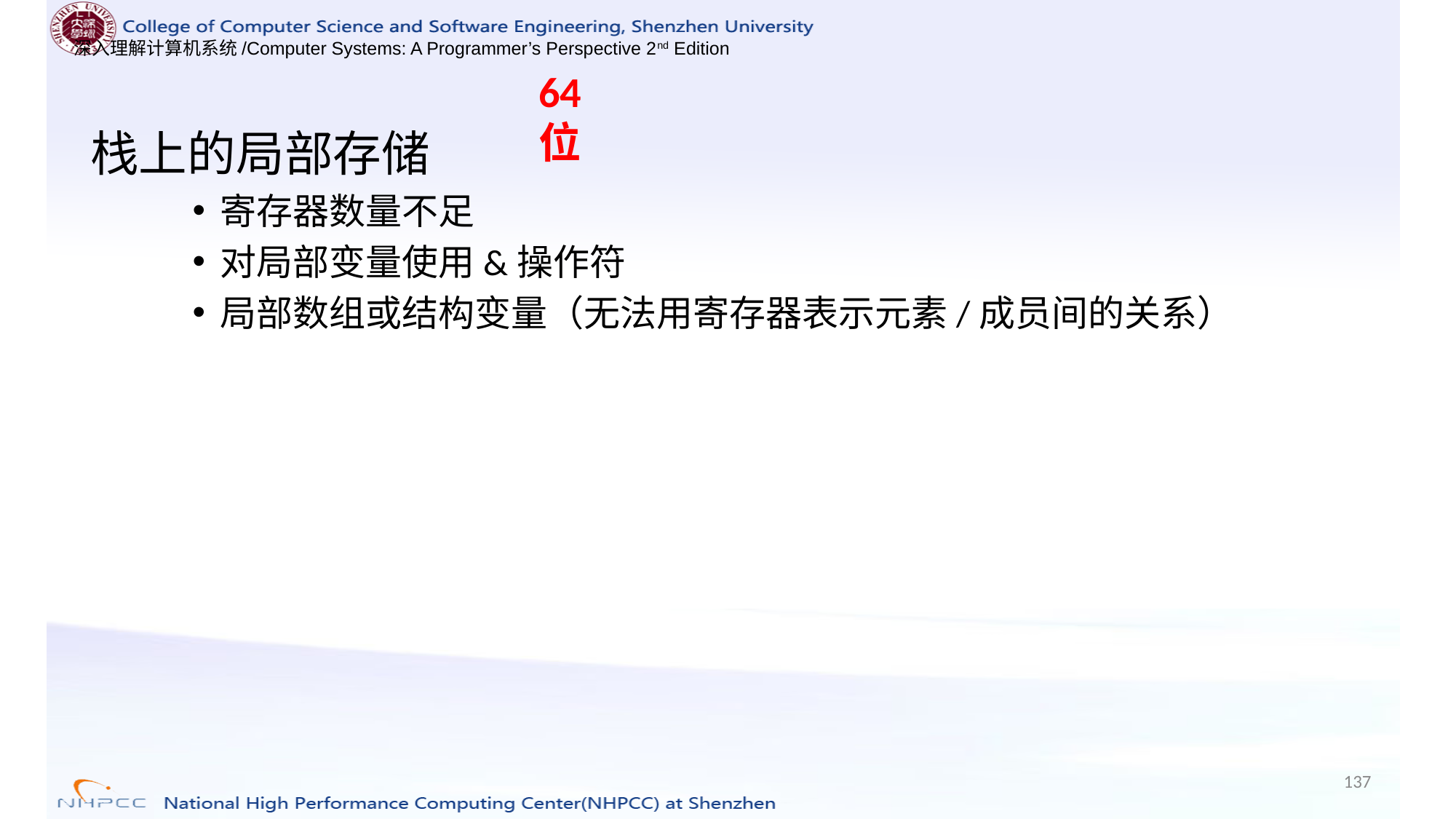

64位
栈上的局部存储
寄存器数量不足
对局部变量使用&操作符
局部数组或结构变量（无法用寄存器表示元素/成员间的关系）
137